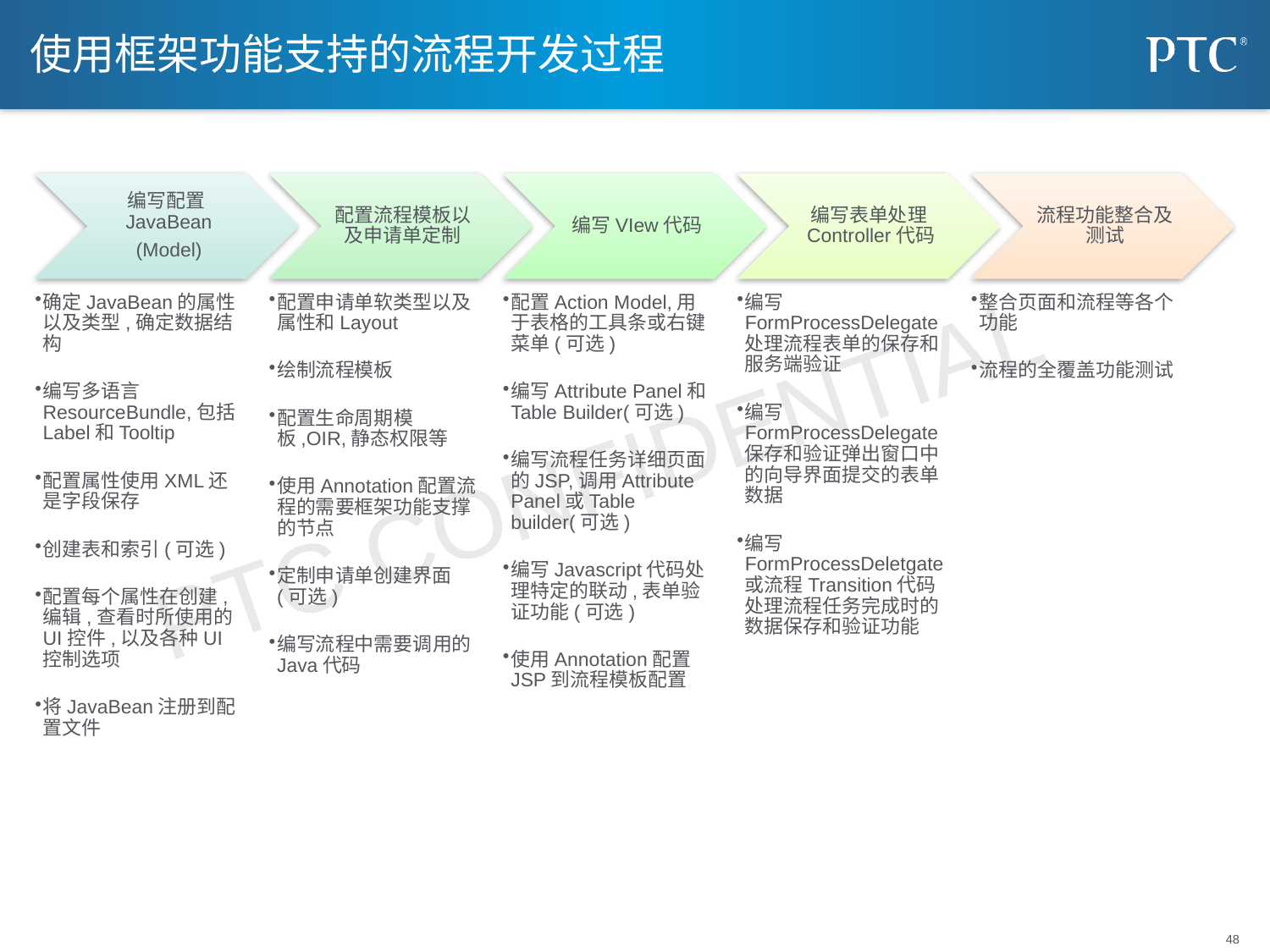

# 使用框架功能支持的流程开发过程
编写配置JavaBean
(Model)
确定JavaBean的属性以及类型,确定数据结构

编写多语言ResourceBundle,包括Label和Tooltip

配置属性使用XML还是字段保存

创建表和索引(可选)

配置每个属性在创建,编辑,查看时所使用的UI控件,以及各种UI控制选项

将JavaBean注册到配置文件
配置流程模板以及申请单定制
配置申请单软类型以及属性和Layout

绘制流程模板

配置生命周期模板,OIR,静态权限等

使用Annotation配置流程的需要框架功能支撑的节点

定制申请单创建界面(可选)

编写流程中需要调用的Java代码

编写VIew代码
配置Action Model,用于表格的工具条或右键菜单(可选)

编写Attribute Panel和Table Builder(可选)

编写流程任务详细页面的JSP,调用Attribute Panel或Table builder(可选)

编写Javascript代码处理特定的联动,表单验证功能(可选)

使用Annotation配置JSP到流程模板配置
编写表单处理Controller代码
编写FormProcessDelegate处理流程表单的保存和服务端验证

编写FormProcessDelegate保存和验证弹出窗口中的向导界面提交的表单数据

编写FormProcessDeletgate或流程Transition代码处理流程任务完成时的数据保存和验证功能

流程功能整合及测试
整合页面和流程等各个功能

流程的全覆盖功能测试